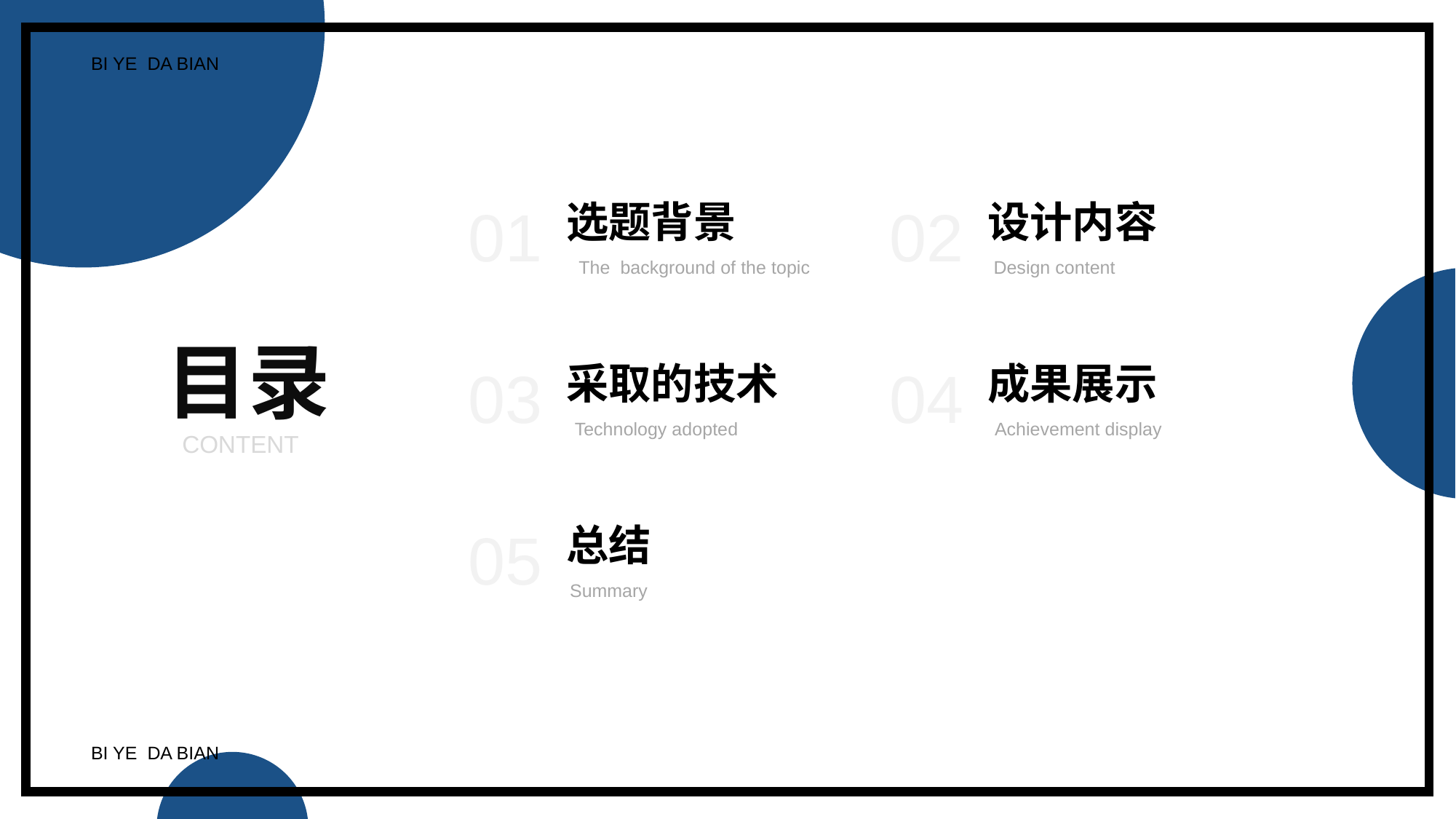

BI YE  DA BIAN
BI YE  DA BIAN
01
选题背景
The  background of the topic

02
设计内容
Design content

目录
03
采取的技术
Technology adopted

04
成果展示
Achievement display

CONTENT
05
总结
Summary